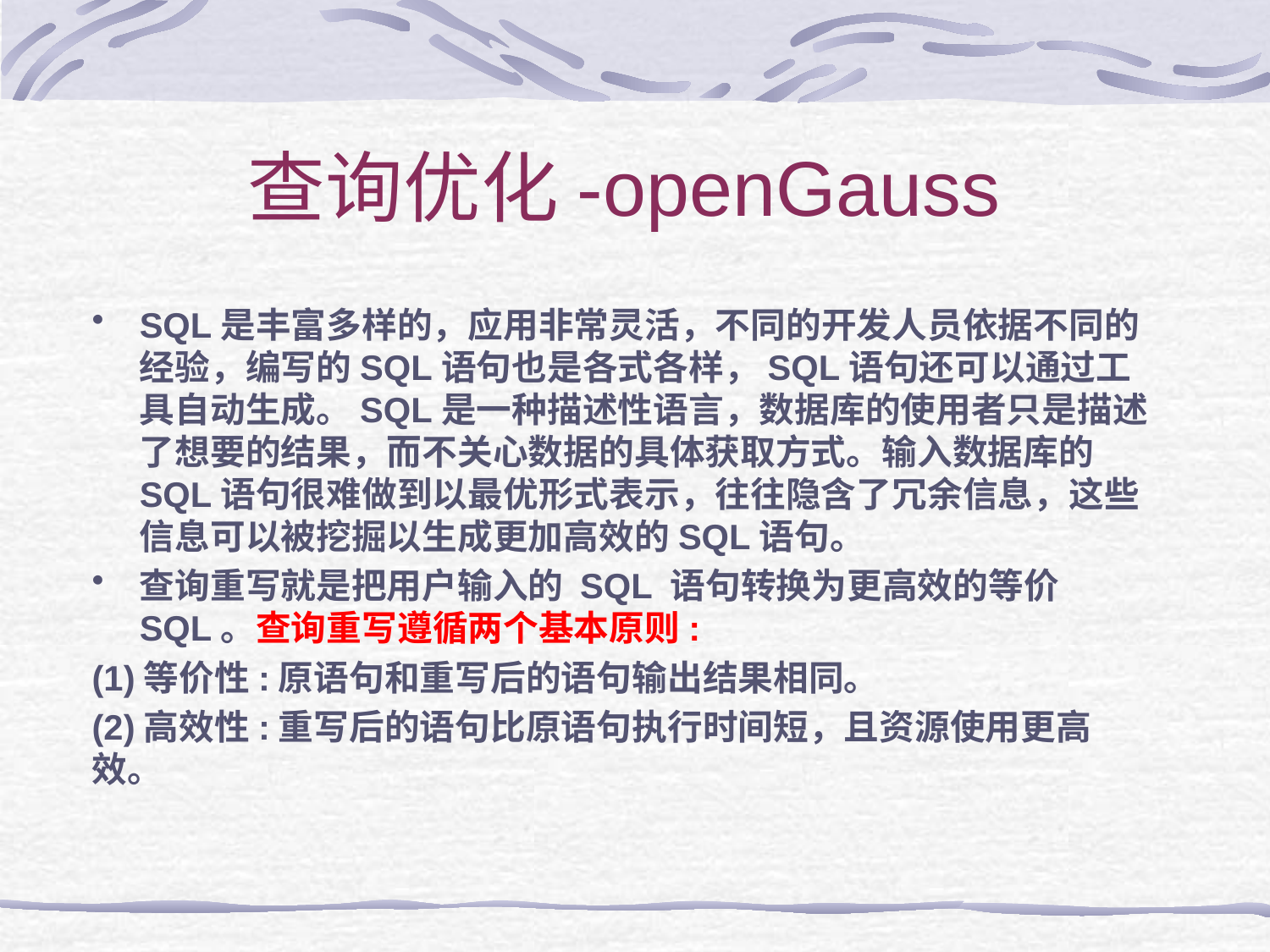

# 查询优化-openGauss
SQL是丰富多样的，应用非常灵活，不同的开发人员依据不同的经验，编写的SQL语句也是各式各样，SQL语句还可以通过工具自动生成。SQL是一种描述性语言，数据库的使用者只是描述了想要的结果，而不关心数据的具体获取方式。输入数据库的SQL语句很难做到以最优形式表示，往往隐含了冗余信息，这些信息可以被挖掘以生成更加高效的SQL语句。
查询重写就是把用户输入的 SQL 语句转换为更高效的等价SQL。查询重写遵循两个基本原则:
(1)等价性:原语句和重写后的语句输出结果相同。
(2)高效性:重写后的语句比原语句执行时间短，且资源使用更高效。